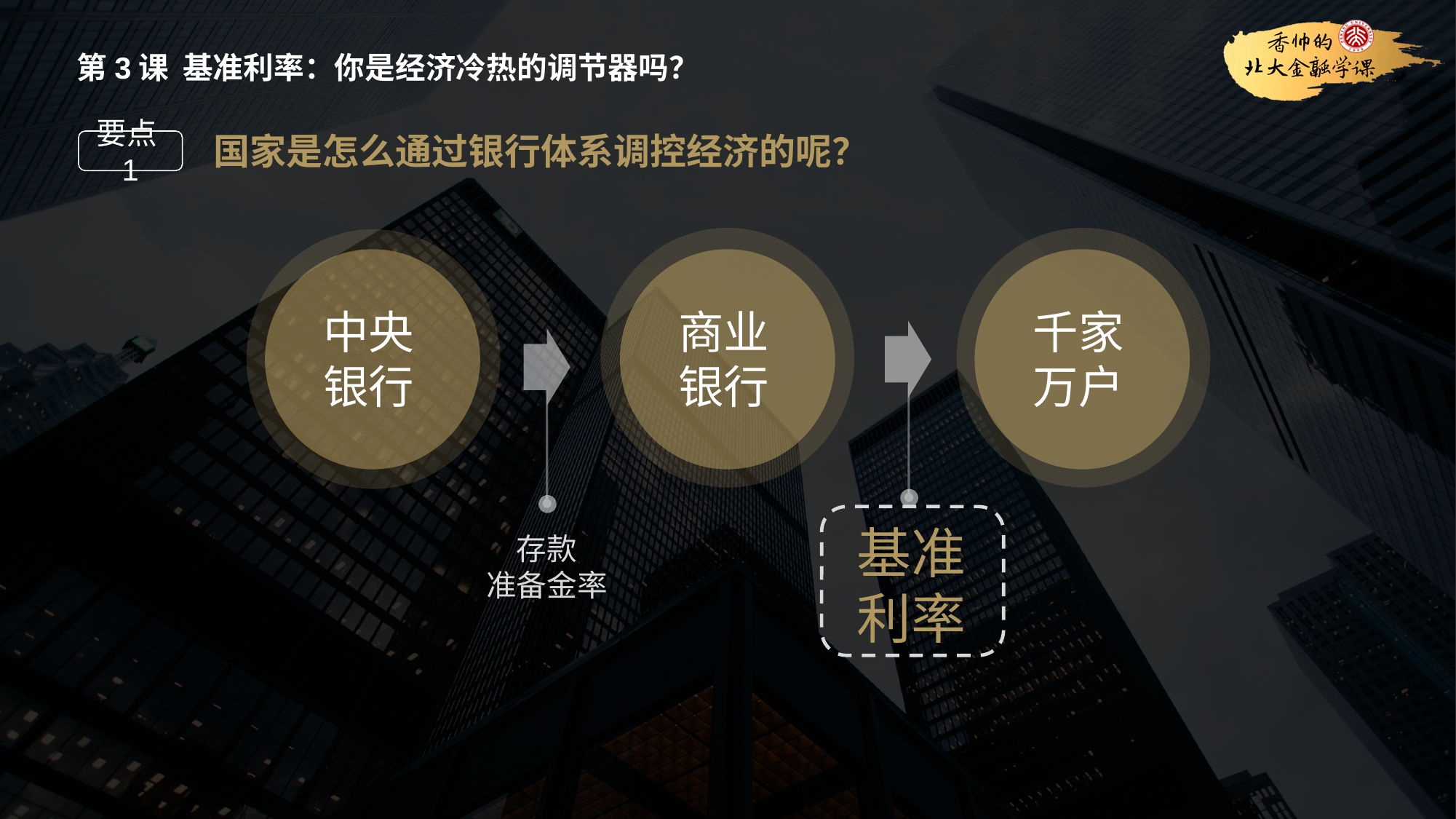

第3课  基准利率：你是经济冷热的调节器吗？
国家是怎么通过银行体系调控经济的呢？
要点1

中央银行
商业银行
千家万户

基准
利率
存款
准备金率